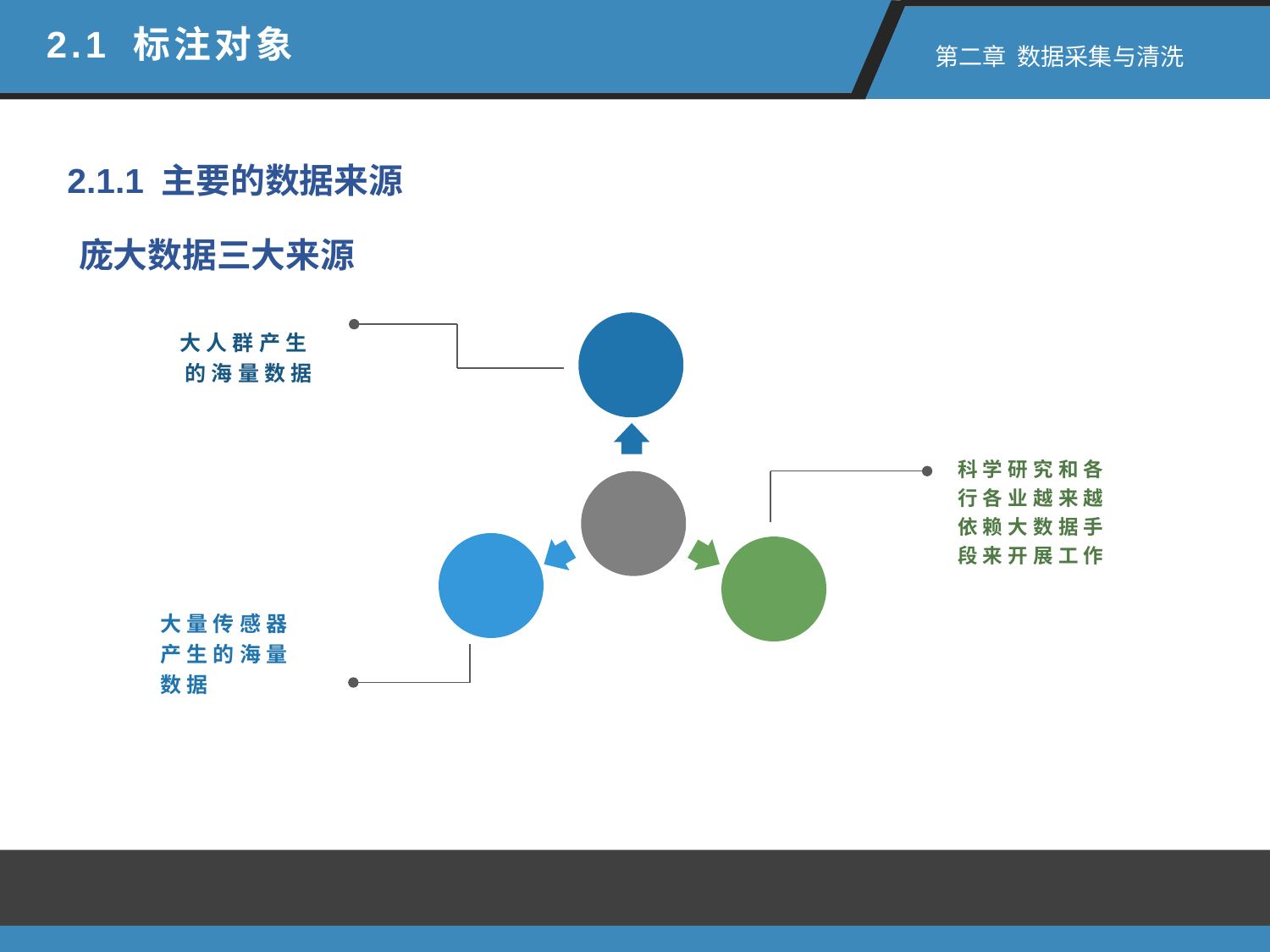

2.1 标注对象
  第二章  数据采集与清洗

2.1.1 主要的数据来源
庞大数据三大来源
大人群产生的海量数据

科学研究和各行各业越来越依赖大数据手段来开展工作

大量传感器产生的海量数据